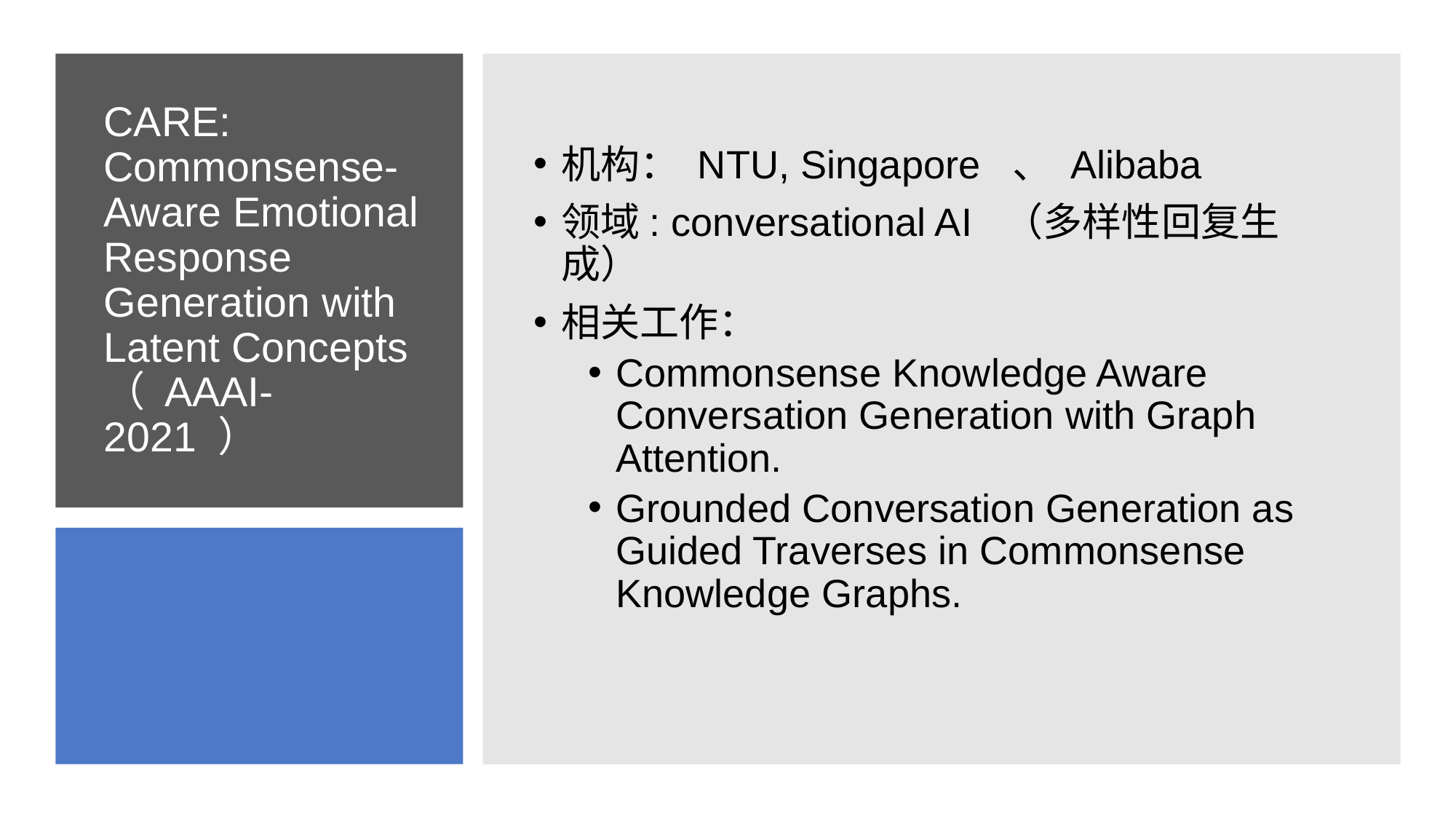

机构： NTU, Singapore  、 Alibaba
领域: conversational AI  （多样性回复生成）
相关工作：
Commonsense Knowledge Aware Conversation Generation with Graph Attention.
Grounded Conversation Generation as Guided Traverses in Commonsense Knowledge Graphs.

# CARE: Commonsense-Aware Emotional Response Generation with Latent Concepts （ AAAI-2021 ）